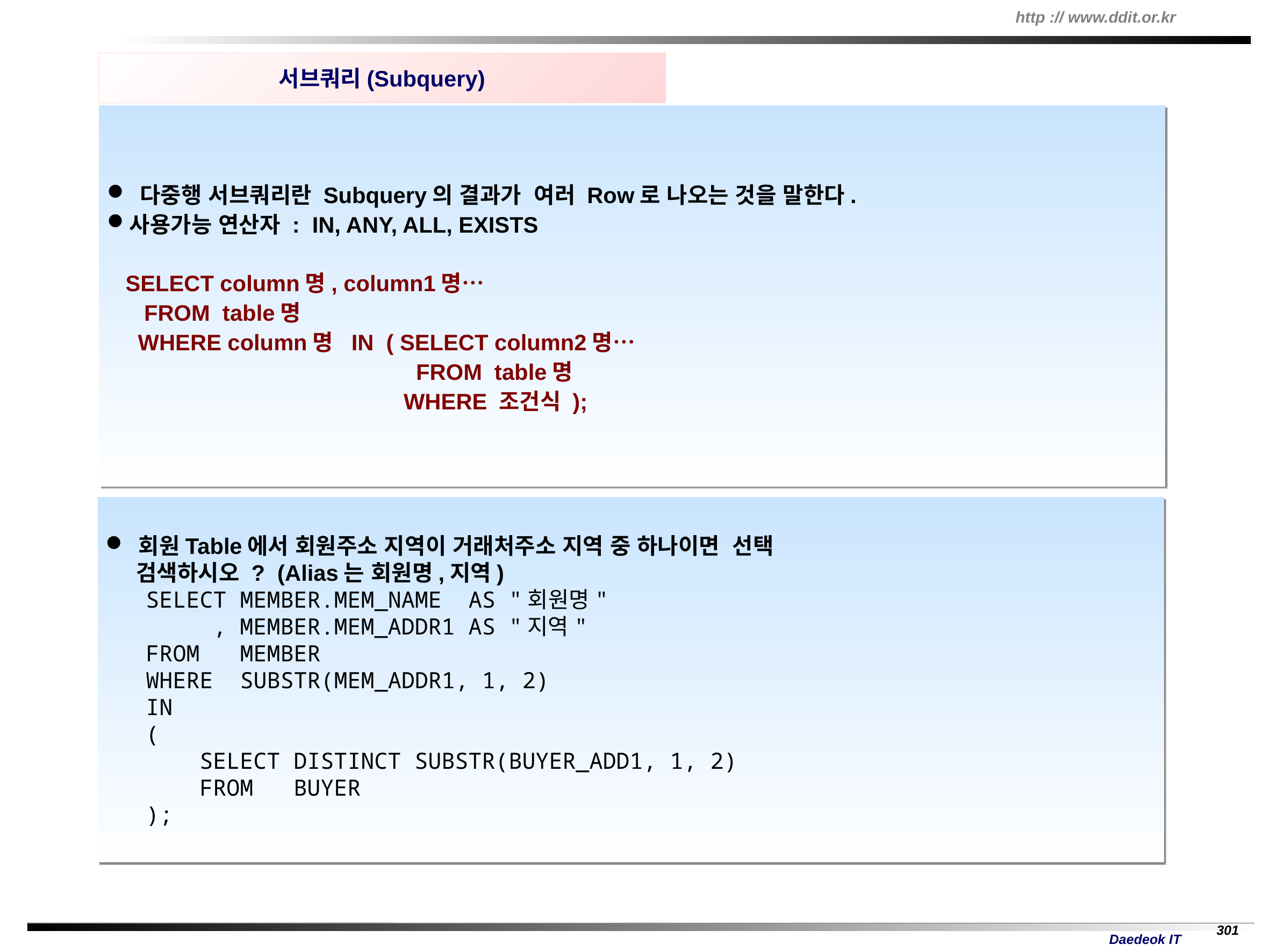

서브쿼리(Subquery)
 다중행 서브쿼리란 Subquery의 결과가  여러 Row로 나오는 것을 말한다.
사용가능 연산자 :  IN, ANY, ALL, EXISTS

   SELECT column명, column1명…
      FROM  table명
     WHERE column명  IN  ( SELECT column2명…
                                                  FROM  table명
                                                WHERE 조건식 );
 회원Table에서 회원주소 지역이 거래처주소 지역 중 하나이면  선택
    검색하시오 ?  (Alias는 회원명,지역)
SELECT MEMBER.MEM_NAME  AS "회원명"
     , MEMBER.MEM_ADDR1 AS "지역"
FROM   MEMBER
WHERE  SUBSTR(MEM_ADDR1, 1, 2)
IN
(
    SELECT DISTINCT SUBSTR(BUYER_ADD1, 1, 2)
    FROM   BUYER
);